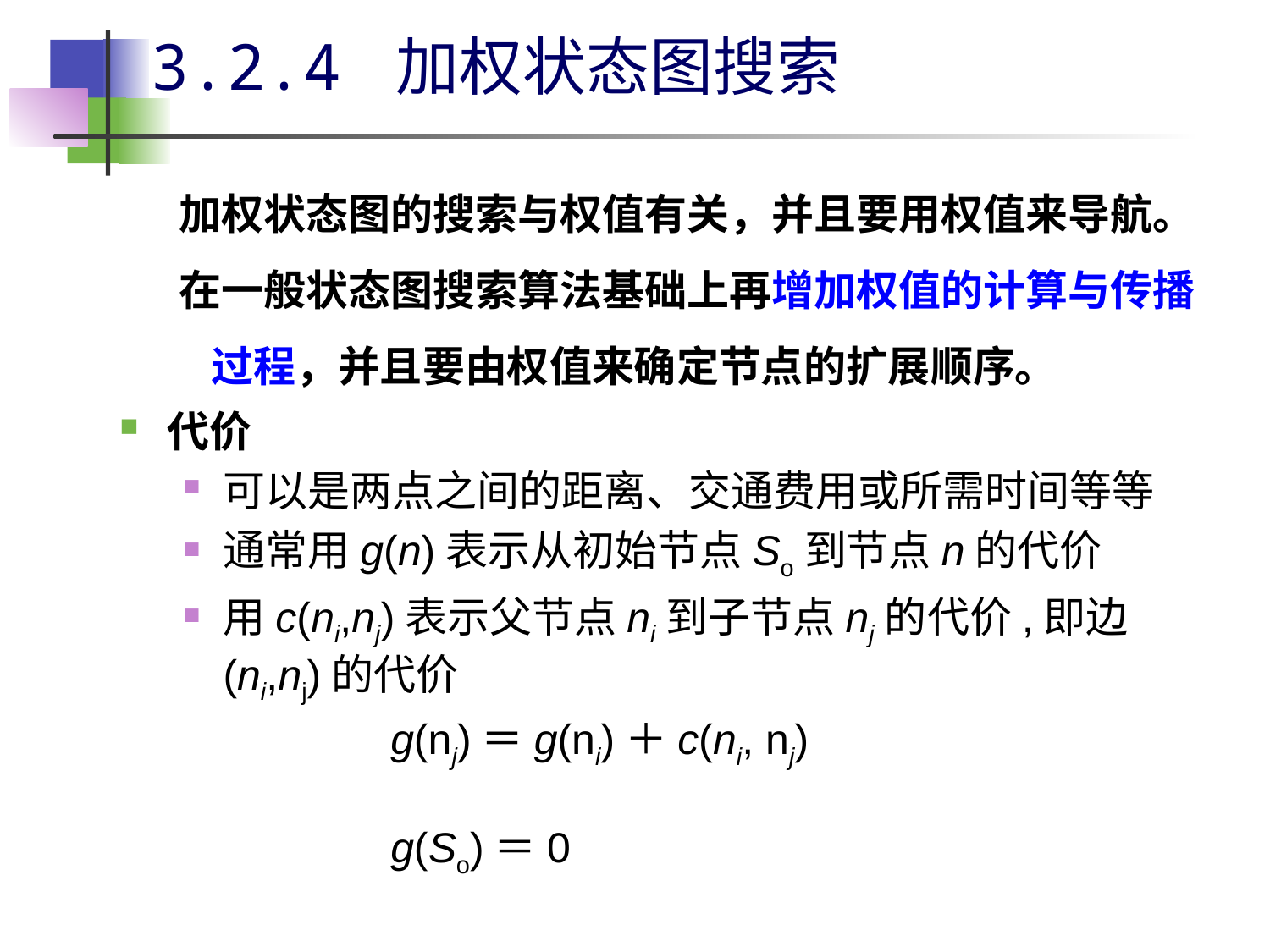

# 3.2.4 加权状态图搜索
加权状态图的搜索与权值有关，并且要用权值来导航。
在一般状态图搜索算法基础上再增加权值的计算与传播过程，并且要由权值来确定节点的扩展顺序。
代价
可以是两点之间的距离、交通费用或所需时间等等
通常用g(n)表示从初始节点So到节点n的代价
用c(ni,nj)表示父节点ni到子节点nj的代价,即边(ni,nj)的代价
g(nj)＝g(ni)＋c(ni, nj)

g(So)＝0